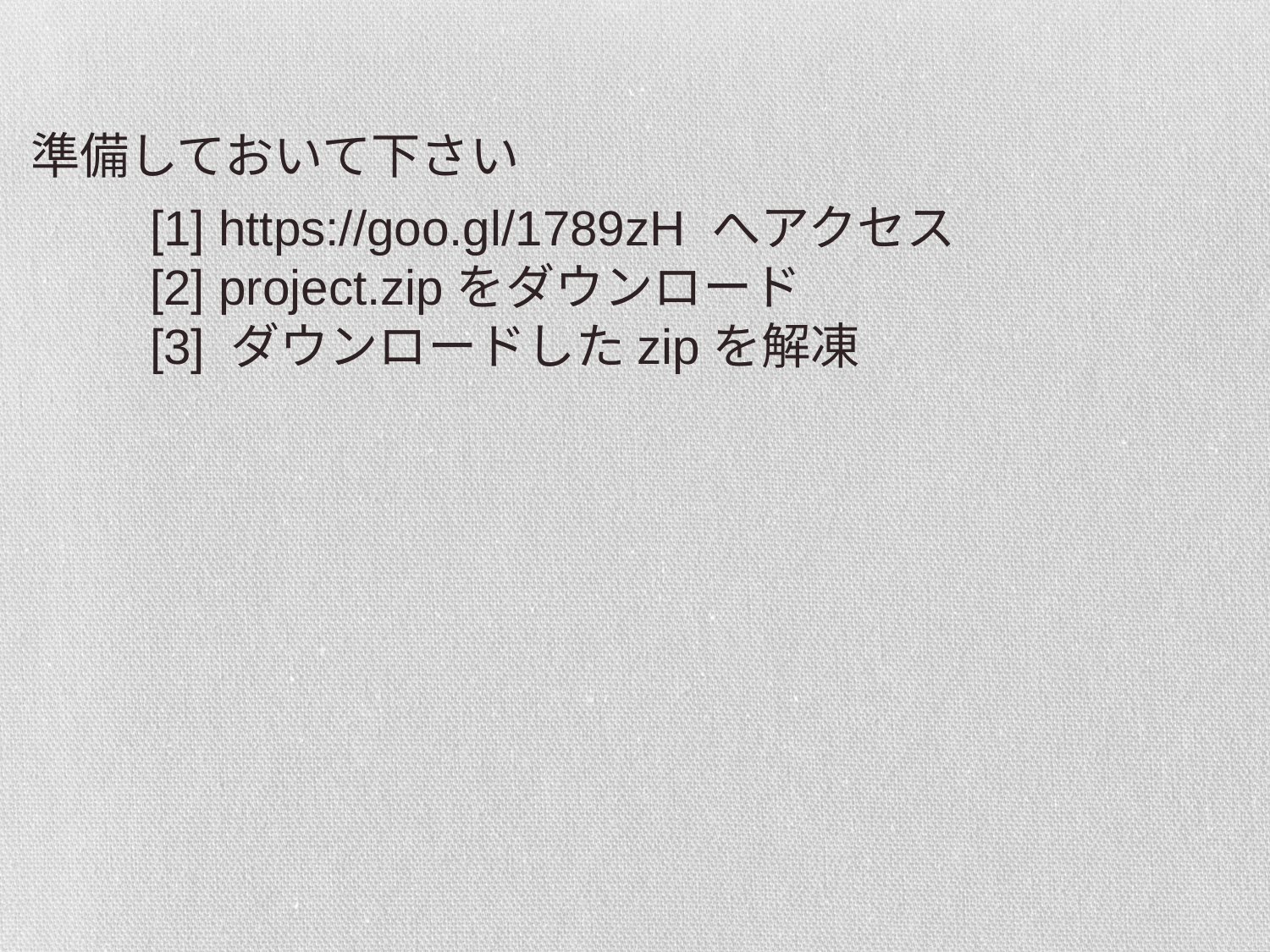

準備しておいて下さい
[1] https://goo.gl/1789zH へアクセス
[2] project.zipをダウンロード
[3] ダウンロードしたzipを解凍